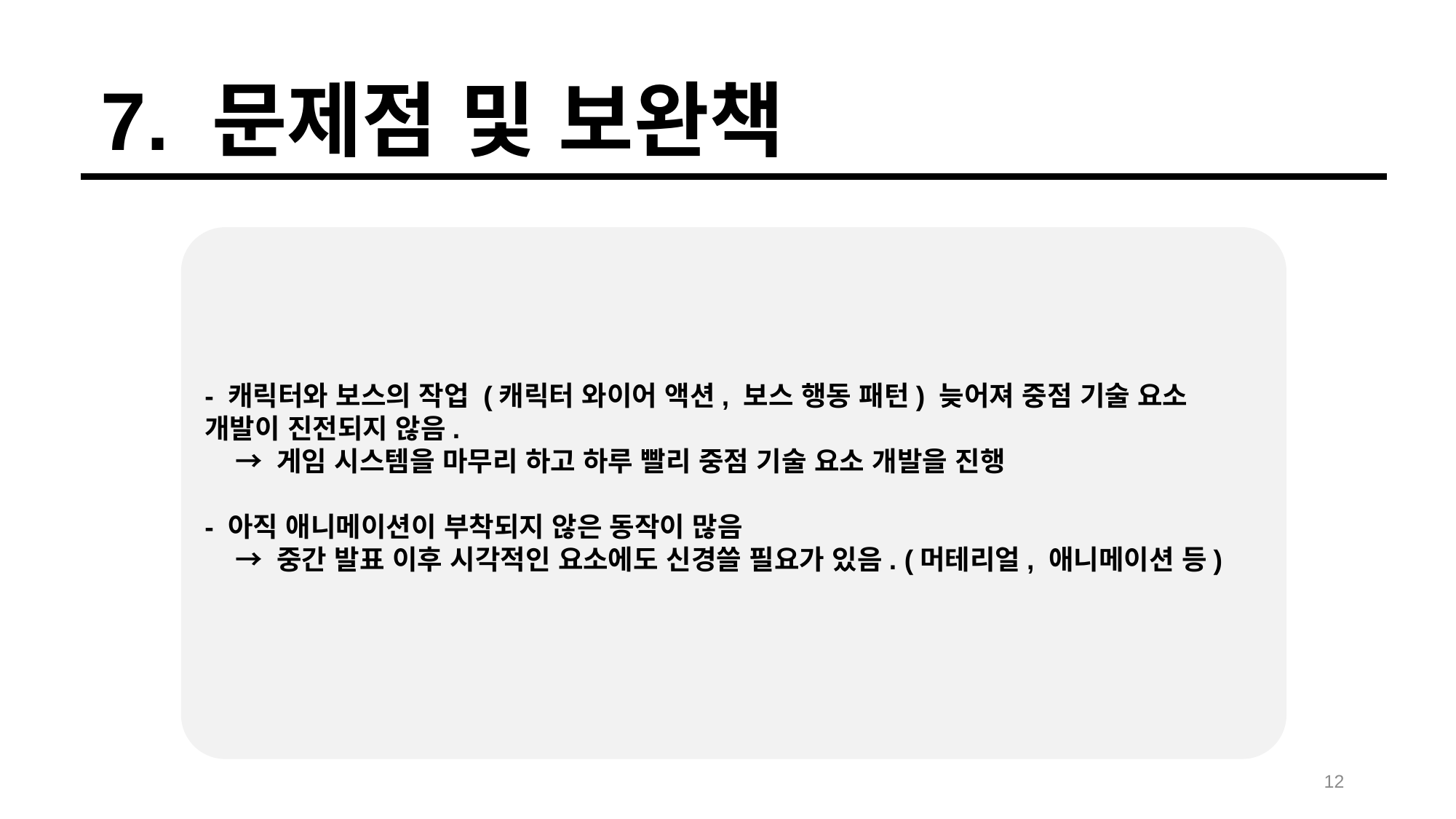

7. 문제점 및 보완책
- 캐릭터와 보스의 작업 (캐릭터 와이어 액션, 보스 행동 패턴) 늦어져 중점 기술 요소 개발이 진전되지 않음.
    → 게임 시스템을 마무리 하고 하루 빨리 중점 기술 요소 개발을 진행

- 아직 애니메이션이 부착되지 않은 동작이 많음
    → 중간 발표 이후 시각적인 요소에도 신경쓸 필요가 있음. (머테리얼, 애니메이션 등)

12